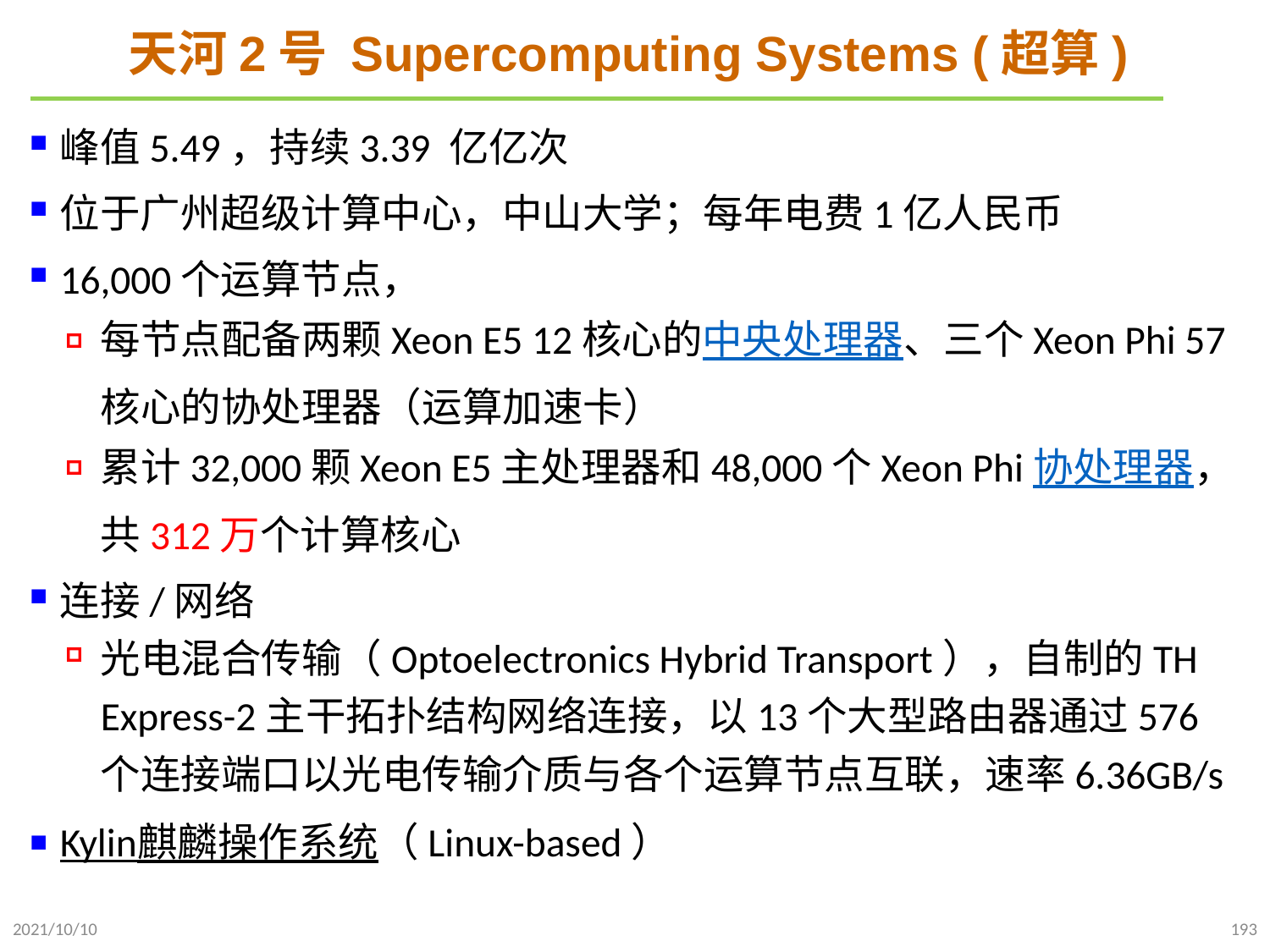

# 天河2号 Supercomputing Systems (超算)
峰值5.49，持续3.39 亿亿次
位于广州超级计算中心，中山大学；每年电费1亿人民币
16,000个运算节点，
每节点配备两颗Xeon E5 12核心的中央处理器、三个Xeon Phi 57核心的协处理器（运算加速卡）
累计32,000颗Xeon E5主处理器和48,000个Xeon Phi协处理器，共312万个计算核心
连接/网络
光电混合传输（Optoelectronics Hybrid Transport），自制的TH Express-2主干拓扑结构网络连接，以13个大型路由器通过576个连接端口以光电传输介质与各个运算节点互联，速率6.36GB/s
Kylin麒麟操作系统（Linux-based）

2021/10/10
193